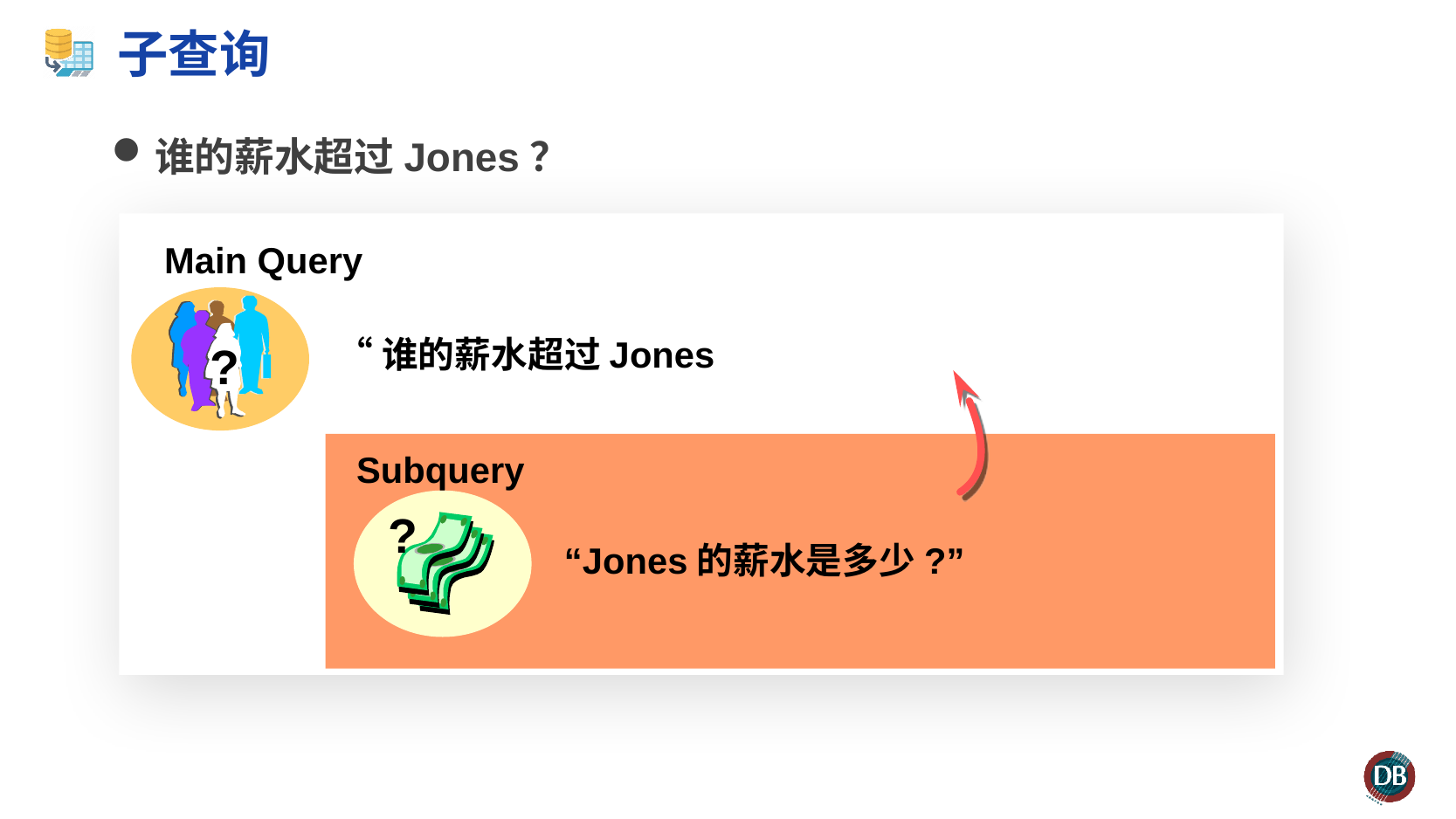

# 子查询
谁的薪水超过Jones？

Main Query

“谁的薪水超过Jones
?

Subquery

?

“Jones的薪水是多少?”